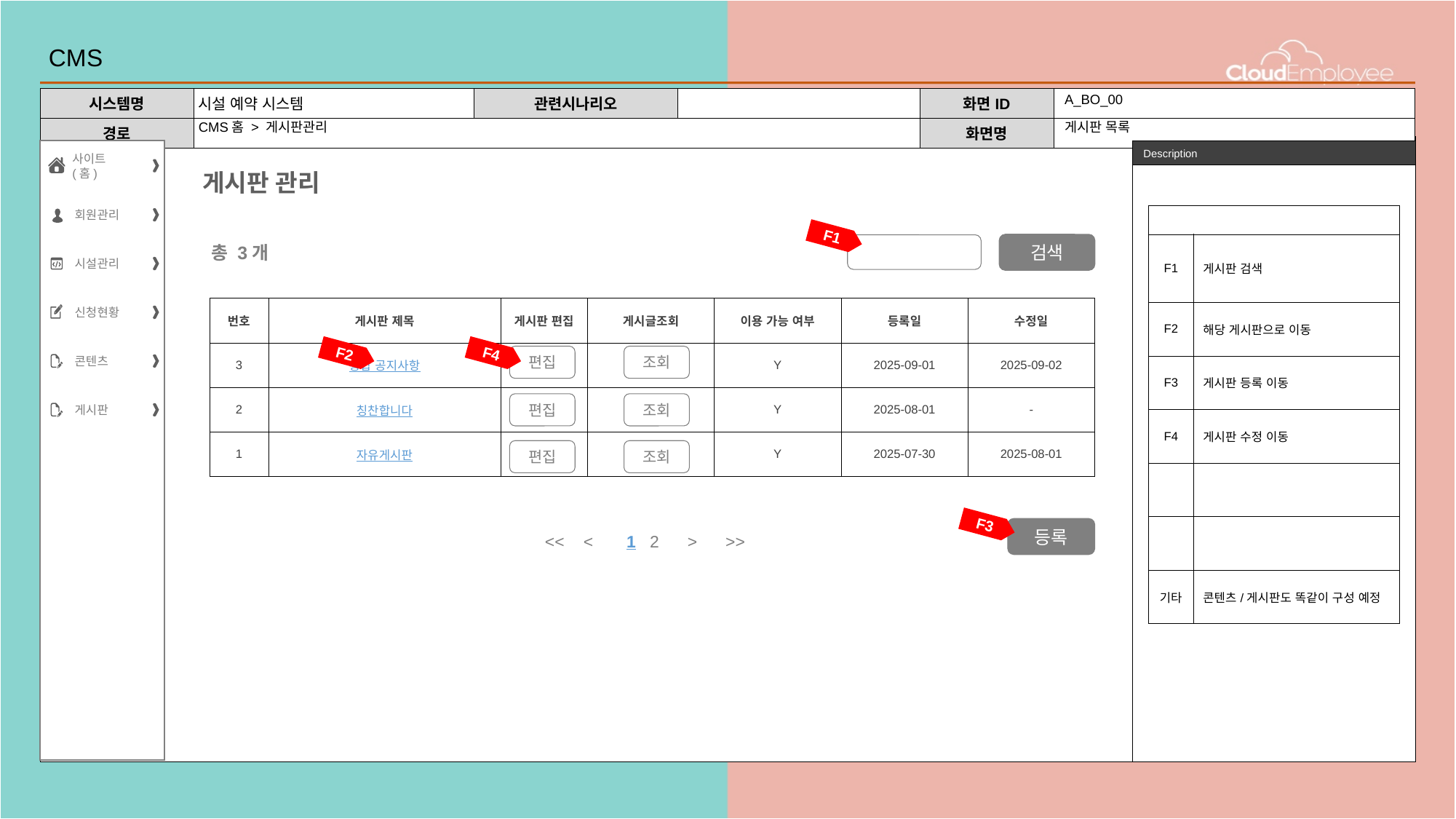

# CMS

A_BO_00
CMS홈 > 게시판관리
게시판 목록

사이트(홈)

회원관리

시설관리

신청현황

콘텐츠

게시판

게시판 관리
|  |  |
| --- | --- |
| F1 | 게시판 검색 |
| F2 | 해당 게시판으로 이동 |
| F3 | 게시판 등록 이동 |
| F4 | 게시판 수정 이동 |
|  |  |
|  |  |
| 기타 | 콘텐츠/게시판도 똑같이 구성 예정 |
F1

검색
총 3개
| 번호 | 게시판 제목 | 게시판 편집 | 게시글조회 | 이용 가능 여부 | 등록일 | 수정일 |
| --- | --- | --- | --- | --- | --- | --- |
| 3 | 통합 공지사항 |  |  | Y | 2025-09-01 | 2025-09-02 |
| 2 | 칭찬합니다 |  |  | Y | 2025-08-01 | - |
| 1 | 자유게시판 |  |  | Y | 2025-07-30 | 2025-08-01 |
F4
F2
조회
편집
조회
편집
조회
편집
F3
등록
<<    <       1   2      >      >>